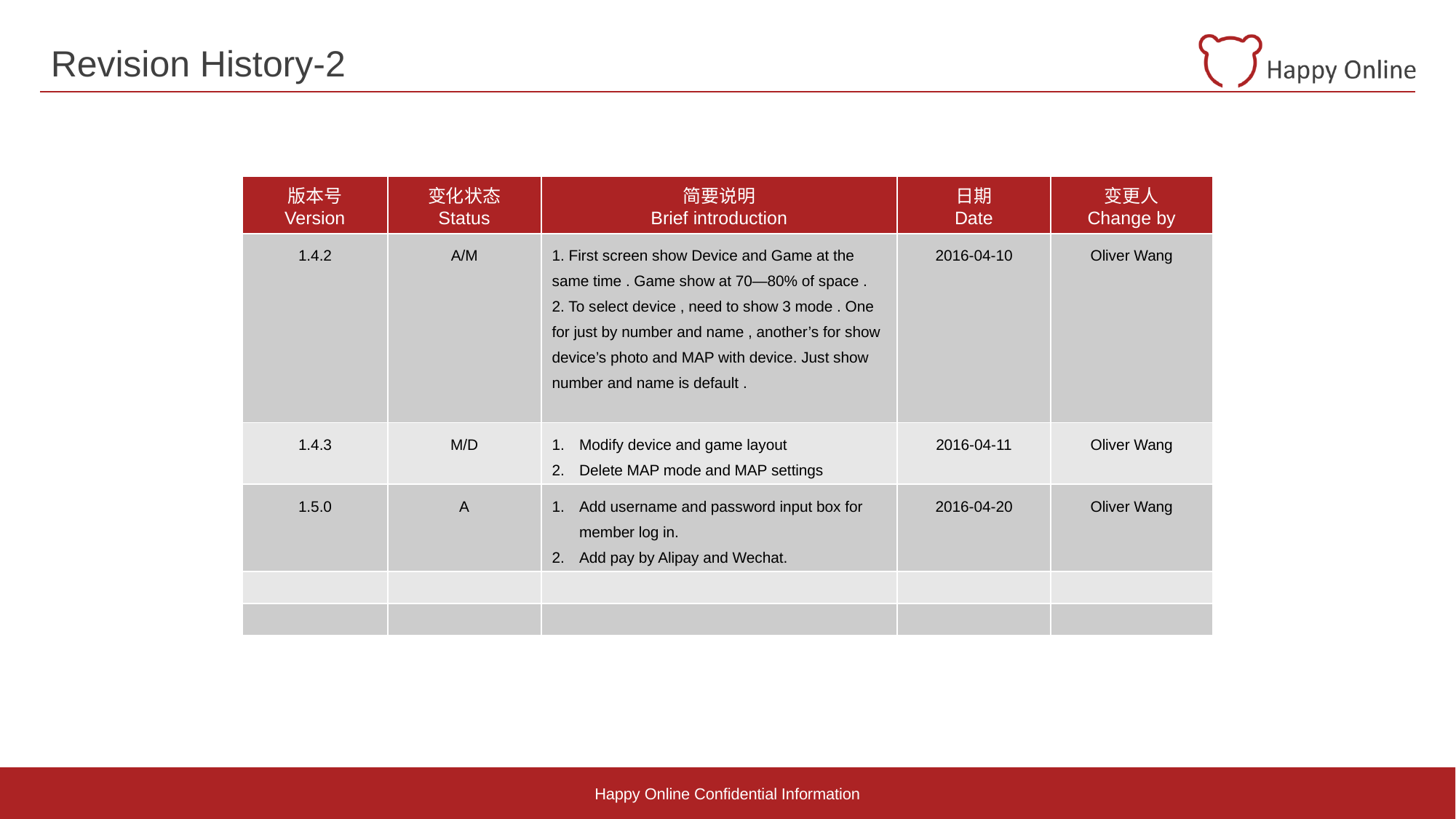

# Revision History-2
| 版本号 Version | 变化状态 Status | 简要说明 Brief introduction | 日期 Date | 变更人 Change by |
| --- | --- | --- | --- | --- |
| 1.4.2 | A/M | 1. First screen show Device and Game at the same time . Game show at 70—80% of space . 2. To select device , need to show 3 mode . One for just by number and name , another’s for show device’s photo and MAP with device. Just show number and name is default . | 2016-04-10 | Oliver Wang |
| 1.4.3 | M/D | Modify device and game layout Delete MAP mode and MAP settings | 2016-04-11 | Oliver Wang |
| 1.5.0 | A | Add username and password input box for member log in. Add pay by Alipay and Wechat. | 2016-04-20 | Oliver Wang |
|  |  |  |  |  |
|  |  |  |  |  |